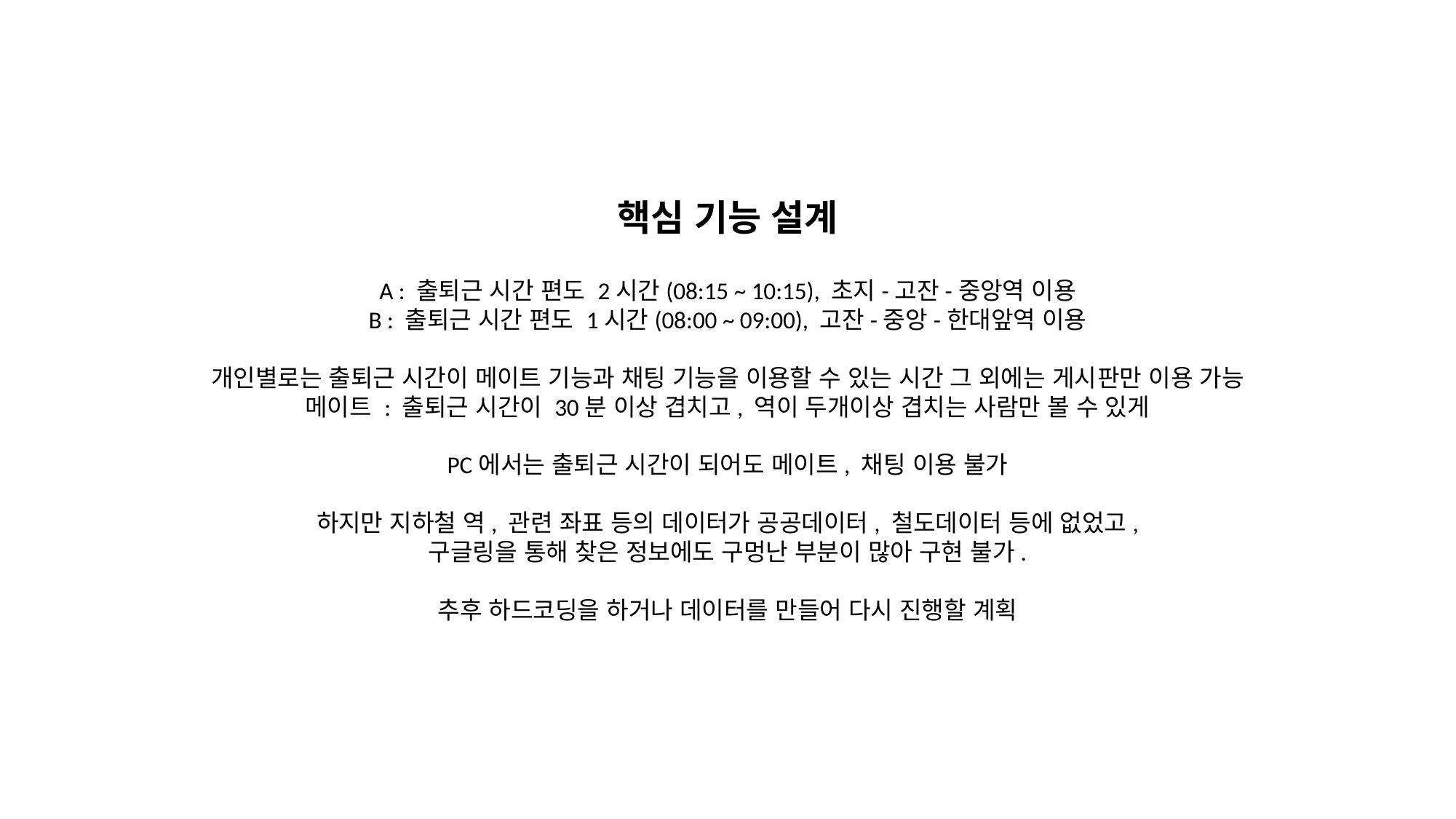

핵심 기능 설계

A : 출퇴근 시간 편도 2시간(08:15 ~ 10:15), 초지-고잔-중앙역 이용
B : 출퇴근 시간 편도 1시간(08:00 ~ 09:00), 고잔-중앙-한대앞역 이용

개인별로는 출퇴근 시간이 메이트 기능과 채팅 기능을 이용할 수 있는 시간 그 외에는 게시판만 이용 가능
메이트 : 출퇴근 시간이 30분 이상 겹치고, 역이 두개이상 겹치는 사람만 볼 수 있게

PC에서는 출퇴근 시간이 되어도 메이트, 채팅 이용 불가

하지만 지하철 역, 관련 좌표 등의 데이터가 공공데이터, 철도데이터 등에 없었고,
구글링을 통해 찾은 정보에도 구멍난 부분이 많아 구현 불가.

추후 하드코딩을 하거나 데이터를 만들어 다시 진행할 계획